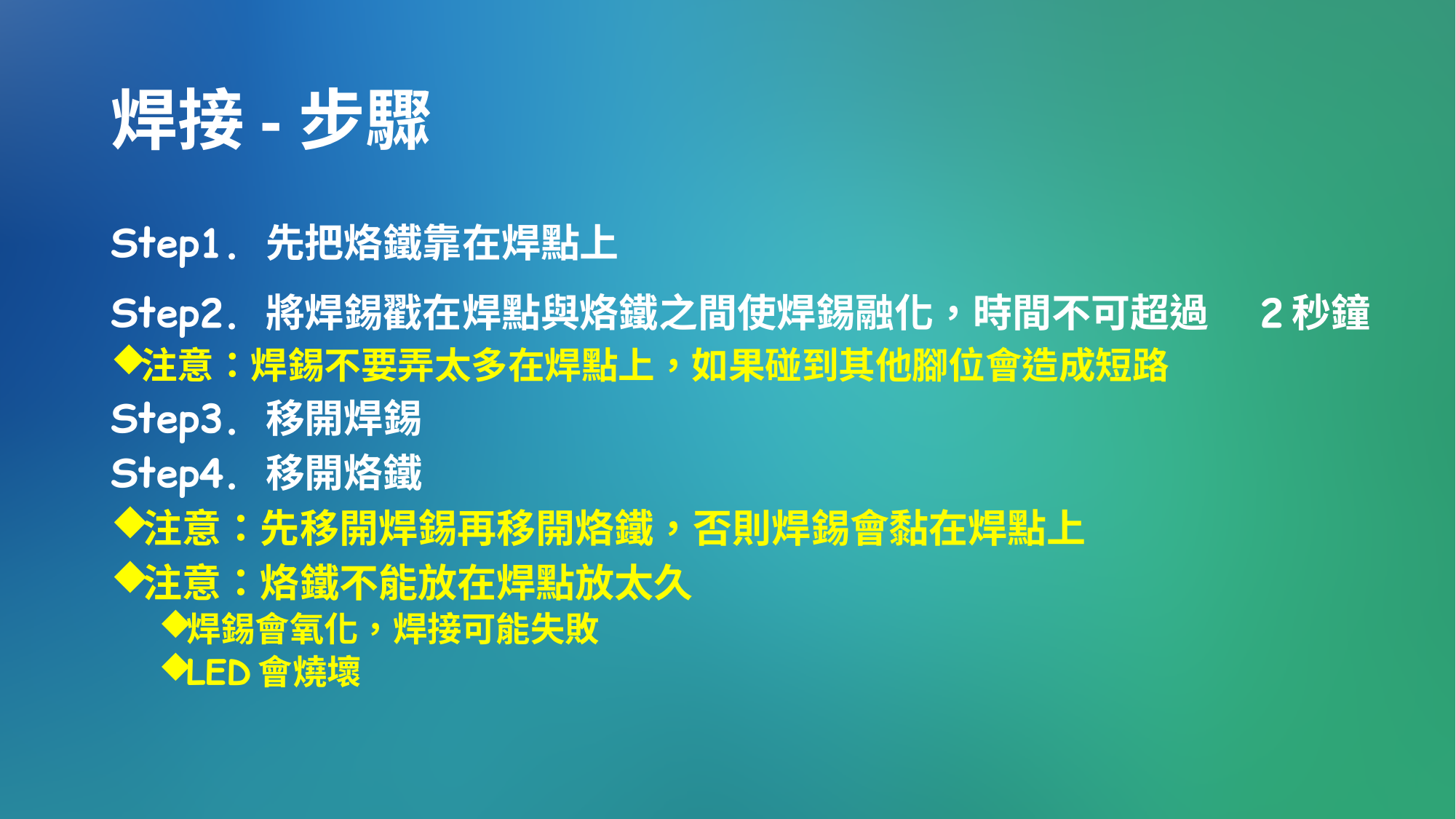

# 焊接-步驟
Step1. 先把烙鐵靠在焊點上
Step2. 將焊錫戳在焊點與烙鐵之間使焊錫融化，時間不可超過		2秒鐘
注意：焊錫不要弄太多在焊點上，如果碰到其他腳位會造成短路
Step3. 移開焊錫
Step4. 移開烙鐵
注意：先移開焊錫再移開烙鐵，否則焊錫會黏在焊點上
注意：烙鐵不能放在焊點放太久
焊錫會氧化，焊接可能失敗
LED會燒壞